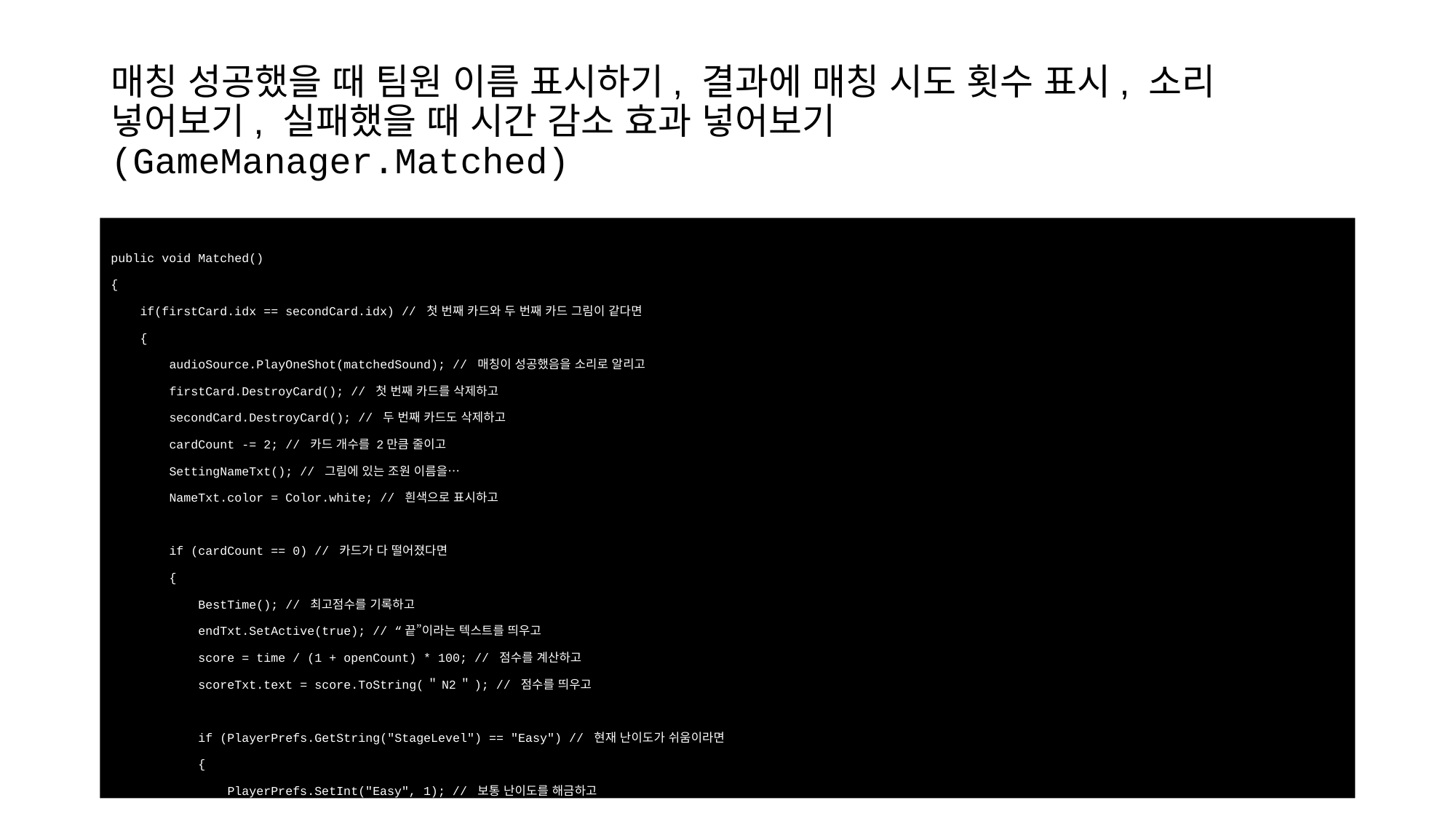

# 매칭 성공했을 때 팀원 이름 표시하기, 결과에 매칭 시도 횟수 표시, 소리 넣어보기, 실패했을 때 시간 감소 효과 넣어보기 (GameManager.Matched)

public void Matched()
{
    if(firstCard.idx == secondCard.idx) // 첫 번째 카드와 두 번째 카드 그림이 같다면
    {
        audioSource.PlayOneShot(matchedSound); // 매칭이 성공했음을 소리로 알리고
        firstCard.DestroyCard(); // 첫 번째 카드를 삭제하고
        secondCard.DestroyCard(); // 두 번째 카드도 삭제하고
        cardCount -= 2; // 카드 개수를 2만큼 줄이고
        SettingNameTxt(); // 그림에 있는 조원 이름을…
        NameTxt.color = Color.white; // 흰색으로 표시하고

        if (cardCount == 0) // 카드가 다 떨어졌다면
        {
            BestTime(); // 최고점수를 기록하고
            endTxt.SetActive(true); // “끝”이라는 텍스트를 띄우고
            score = time / (1 + openCount) * 100; // 점수를 계산하고
            scoreTxt.text = score.ToString(＂N2＂); // 점수를 띄우고

            if (PlayerPrefs.GetString("StageLevel") == "Easy") // 현재 난이도가 쉬움이라면
            {
                PlayerPrefs.SetInt("Easy", 1); // 보통 난이도를 해금하고
            }
            else if (PlayerPrefs.GetString("StageLevel") == "Normal") // 현재 난이도가 보통이라면
            {
                PlayerPrefs.SetInt(＂Normal＂, 1); // 어려움 난이도를 해금하고
            }

            Time.timeScale = 0.0f; // 시간을 멈춘다.
        }
    }

    else // 첫 번째 카드와 두 번째 카드 그림이 다르다면
    {
        NameTxt.text = ＂실패!＂; // 매칭이 실패했음을…
        NameTxt.color = Color.red; // 빨간색 텍스트로 알리고
        time -= 1f; // 남은 시간을 1초 차감하고
        IncreaseTime.SetActive(true); // 남은 시간이 차감됐음을 텍스트로 알리고
        audioSource.PlayOneShot(unMatchedSound); // 소리로도 알리고
        Invoke("TxtControl", 0.5f); // 아까 그 텍스트를 0.5초 뒤에 숨기고
        firstCard.CloseCard(); // 첫 번째 카드를 다시 뒤집고
        secondCard.CloseCard(); // 두 번째 카드도 다시 뒤집는다.
    }

    firstCard = null; // 첫 번째 카드를 가리키던 참조를 null로,
    secondCard = null; // 두 번째 카드를 가리키던 참조도 null로 만든다.
}